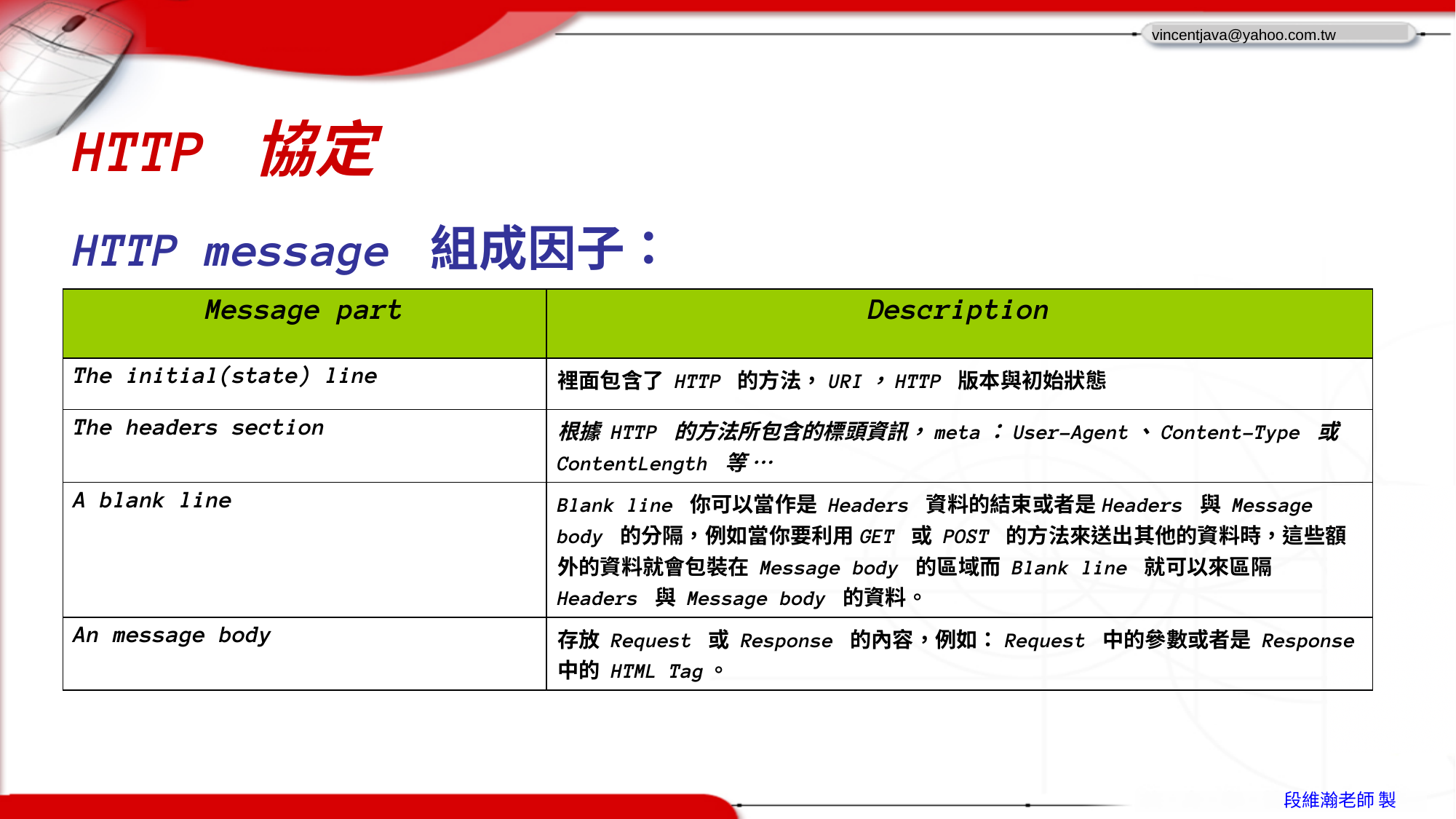

# HTTP 協定
HTTP message 組成因子：
| Message part | Description |
| --- | --- |
| The initial(state) line | 裡面包含了 HTTP 的方法，URI，HTTP 版本與初始狀態 |
| The headers section | 根據 HTTP 的方法所包含的標頭資訊，meta：User-Agent、Content-Type 或 ContentLength 等 … |
| A blank line | Blank line 你可以當作是 Headers 資料的結束或者是Headers 與 Message body 的分隔，例如當你要利用GET 或 POST 的方法來送出其他的資料時，這些額外的資料就會包裝在 Message body 的區域而 Blank line 就可以來區隔 Headers 與 Message body 的資料。 |
| An message body | 存放 Request 或 Response 的內容，例如：Request 中的參數或者是 Response 中的 HTML Tag。 |